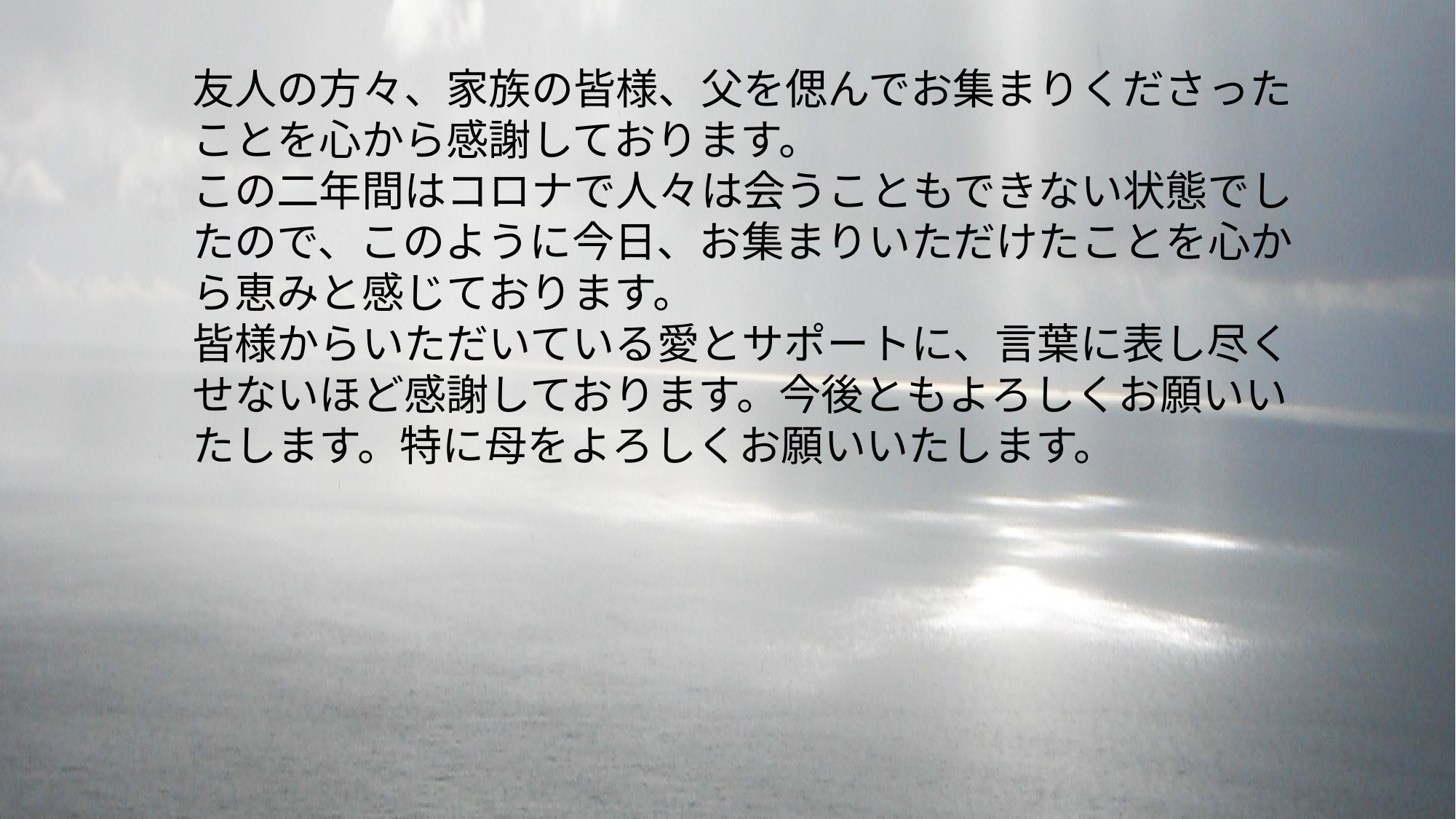

友人の方々、家族の皆様、父を偲んでお集まりくださったことを心から感謝しております。
この二年間はコロナで人々は会うこともできない状態でしたので、このように今日、お集まりいただけたことを心から恵みと感じております。
皆様からいただいている愛とサポートに、言葉に表し尽くせないほど感謝しております。今後ともよろしくお願いいたします。特に母をよろしくお願いいたします。